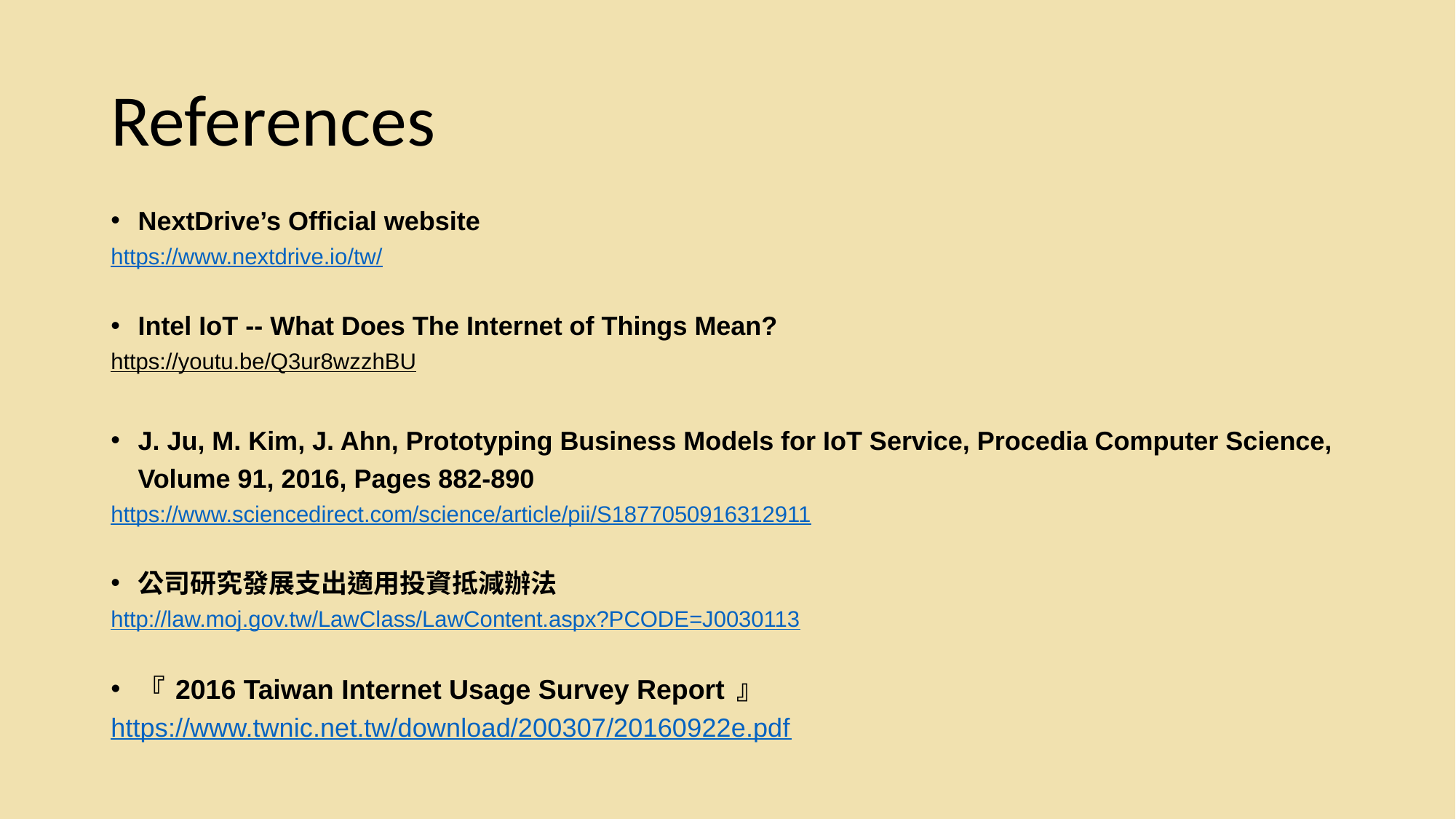

# References
NextDrive’s Official website
https://www.nextdrive.io/tw/

Intel IoT -- What Does The Internet of Things Mean?
https://youtu.be/Q3ur8wzzhBU

J. Ju, M. Kim, J. Ahn, Prototyping Business Models for IoT Service, Procedia Computer Science, Volume 91, 2016, Pages 882-890
https://www.sciencedirect.com/science/article/pii/S1877050916312911

公司研究發展支出適用投資抵減辦法
http://law.moj.gov.tw/LawClass/LawContent.aspx?PCODE=J0030113

『 2016 Taiwan Internet Usage Survey Report 』
https://www.twnic.net.tw/download/200307/20160922e.pdf